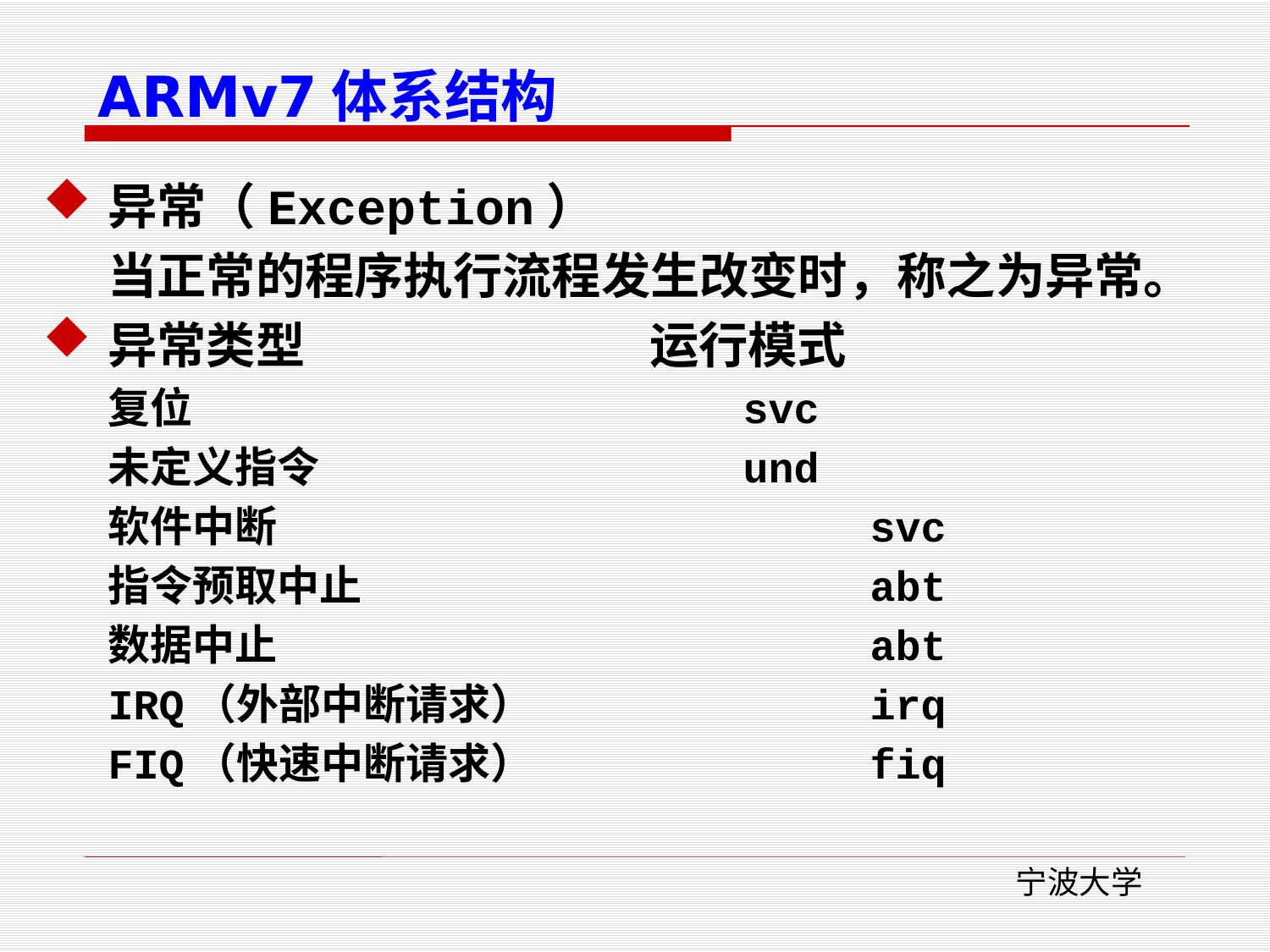

ARMv7体系结构
异常（Exception）
	当正常的程序执行流程发生改变时，称之为异常。
异常类型			   运行模式
	复位					svc
	未定义指令				und
	软件中断					svc
	指令预取中止				abt
	数据中止					abt
	IRQ（外部中断请求）			irq
	FIQ（快速中断请求）			fiq